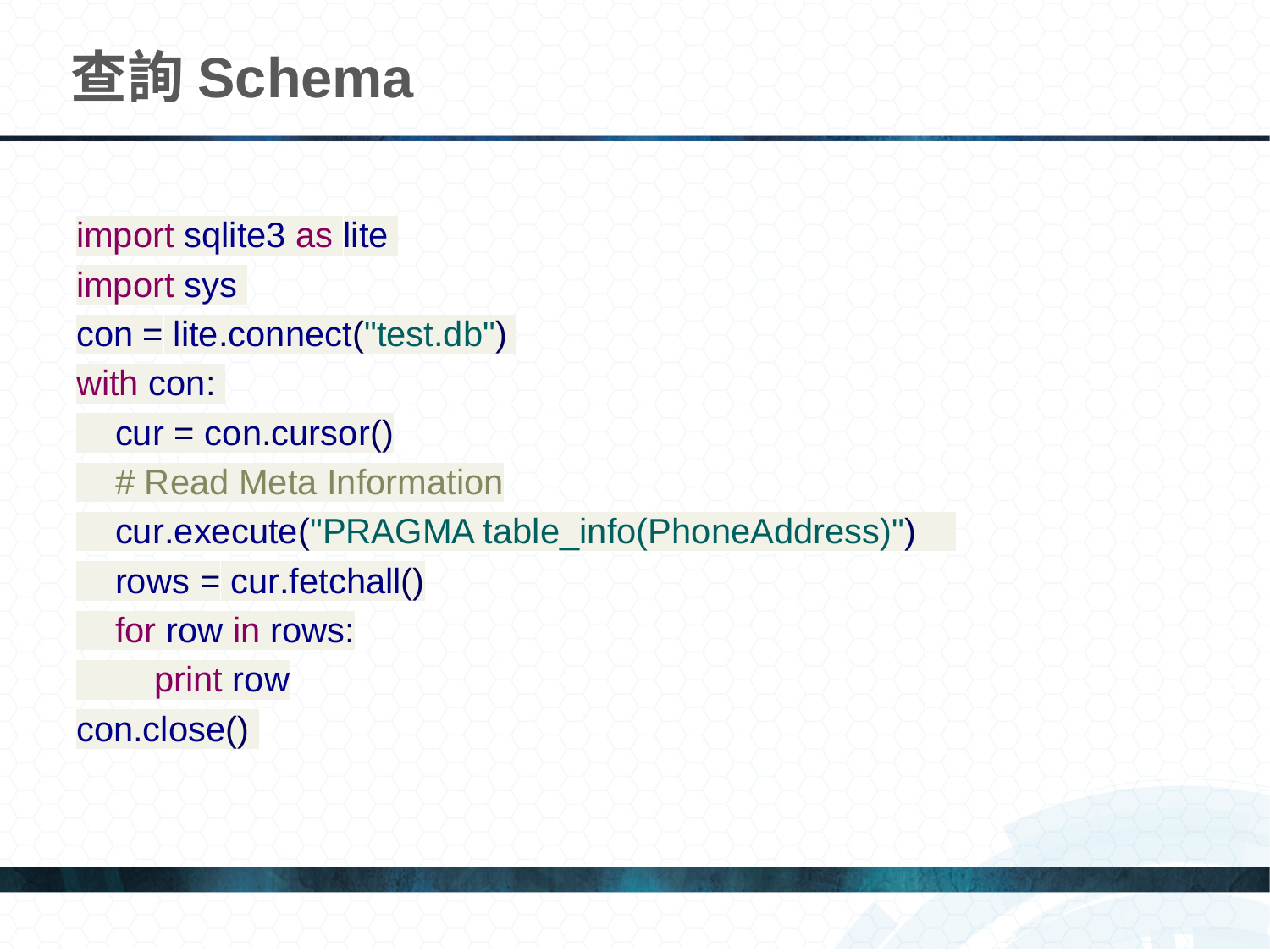

# 查詢Schema
import sqlite3 as lite
import sys
con = lite.connect("test.db")
with con:
    cur = con.cursor()
    # Read Meta Information
    cur.execute("PRAGMA table_info(PhoneAddress)")
    rows = cur.fetchall()
    for row in rows:
        print row
con.close()